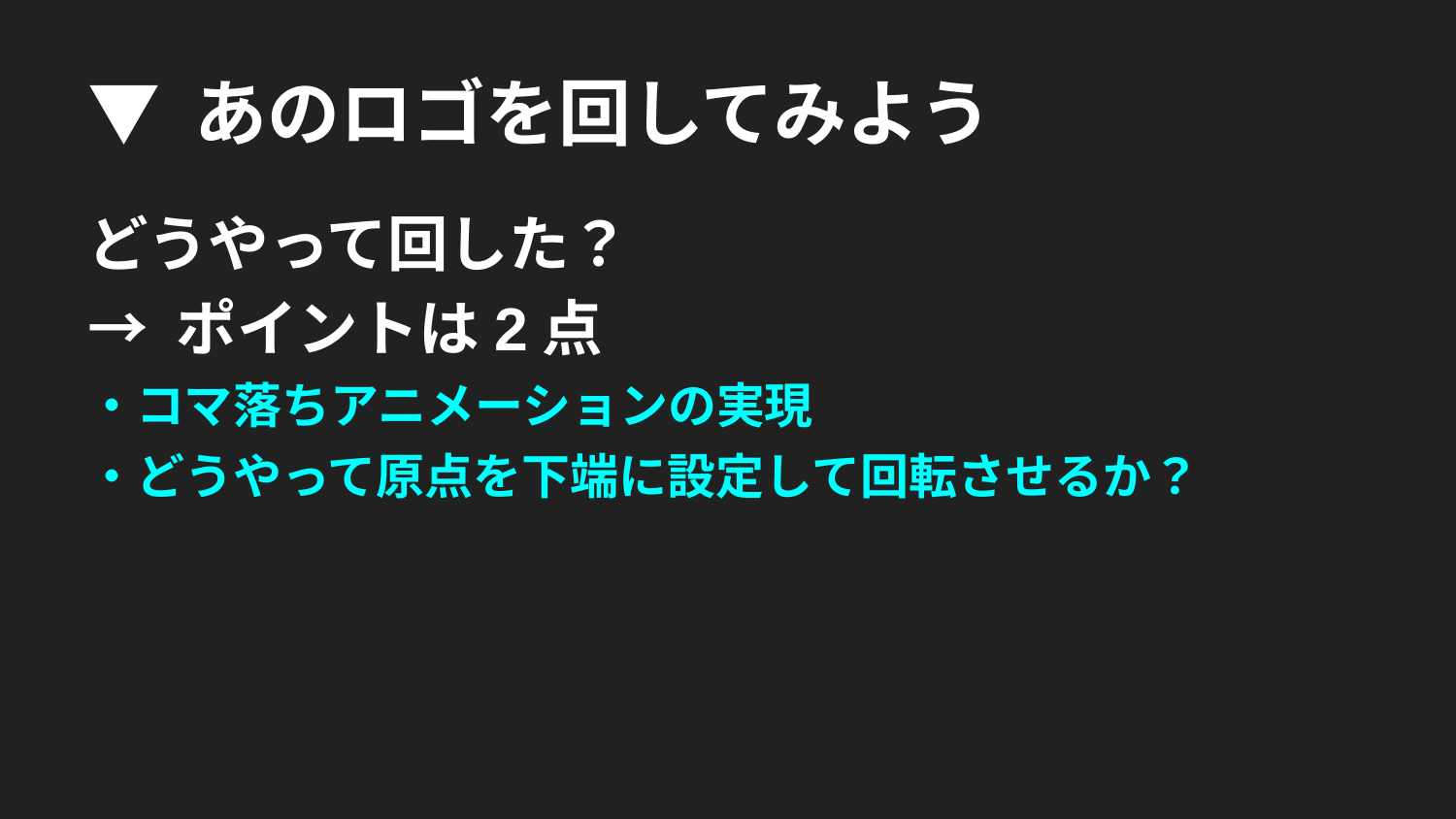

▼ あのロゴを回してみよう
どうやって回した？
→ ポイントは2点
・コマ落ちアニメーションの実現
・どうやって原点を下端に設定して回転させるか？